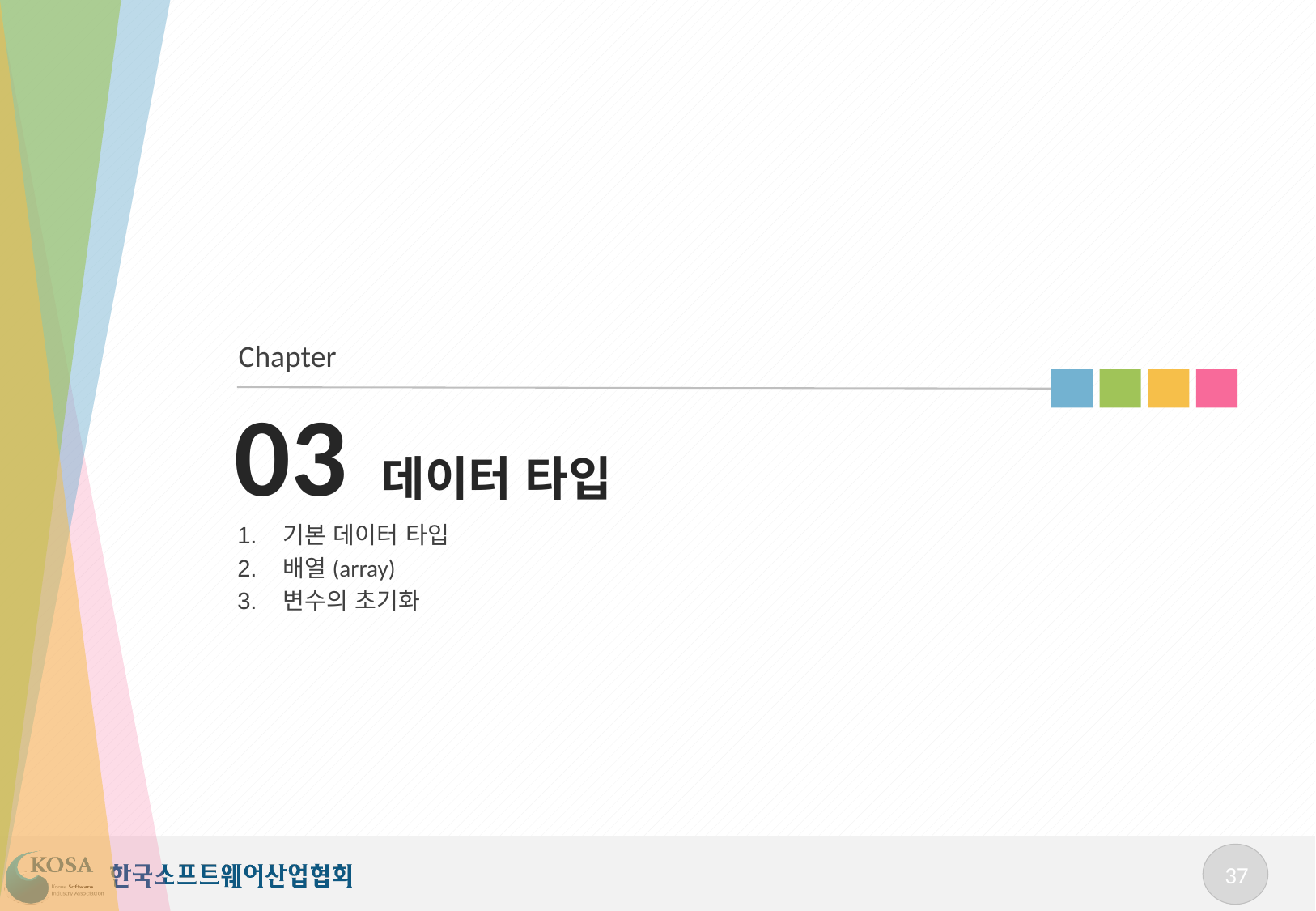

Chapter
# 03 데이터 타입
기본 데이터 타입
배열(array)
변수의 초기화